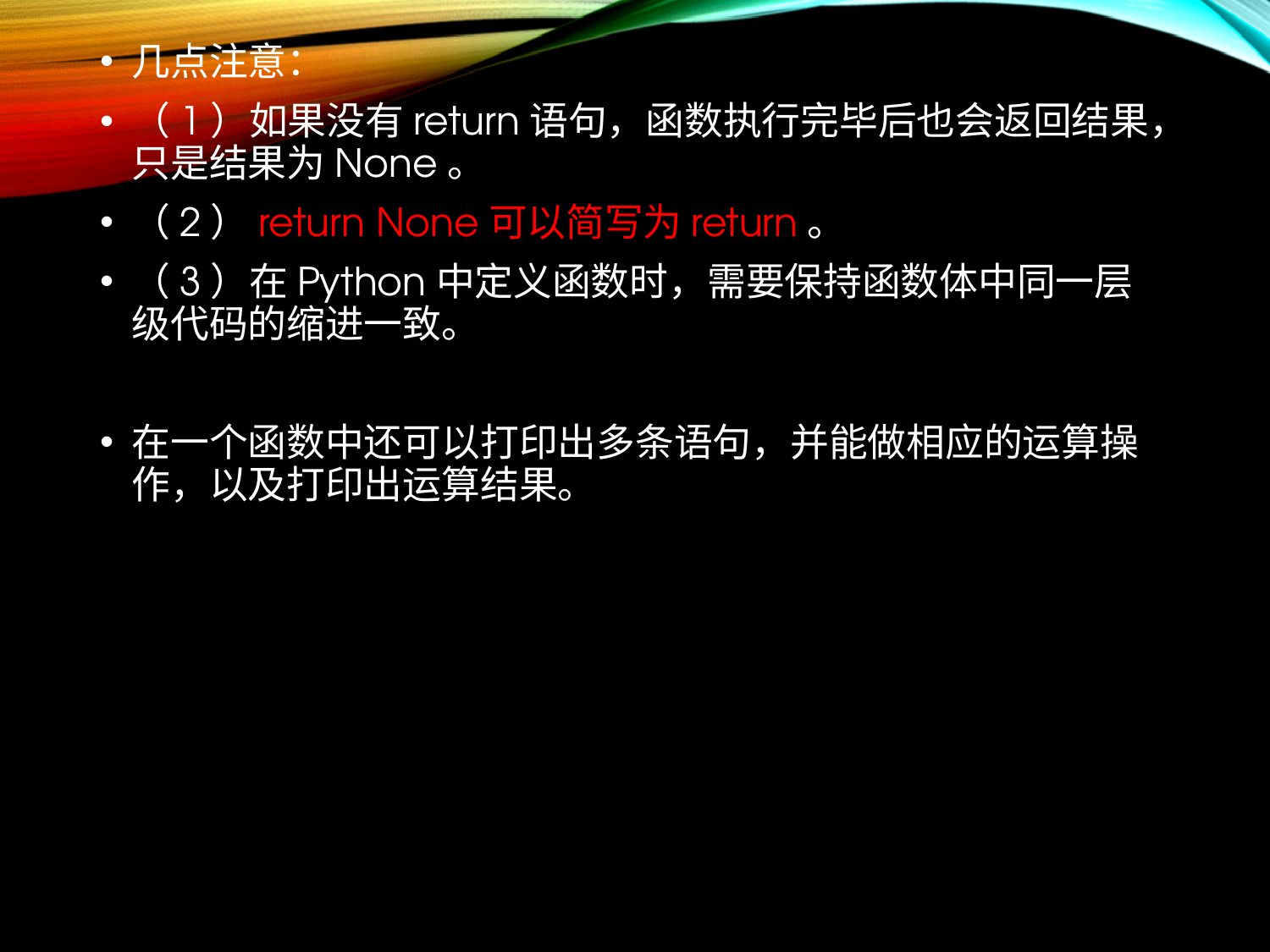

几点注意：
（1）如果没有return语句，函数执行完毕后也会返回结果，只是结果为None。
（2）return None可以简写为return。
（3）在Python中定义函数时，需要保持函数体中同一层级代码的缩进一致。

在一个函数中还可以打印出多条语句，并能做相应的运算操作，以及打印出运算结果。